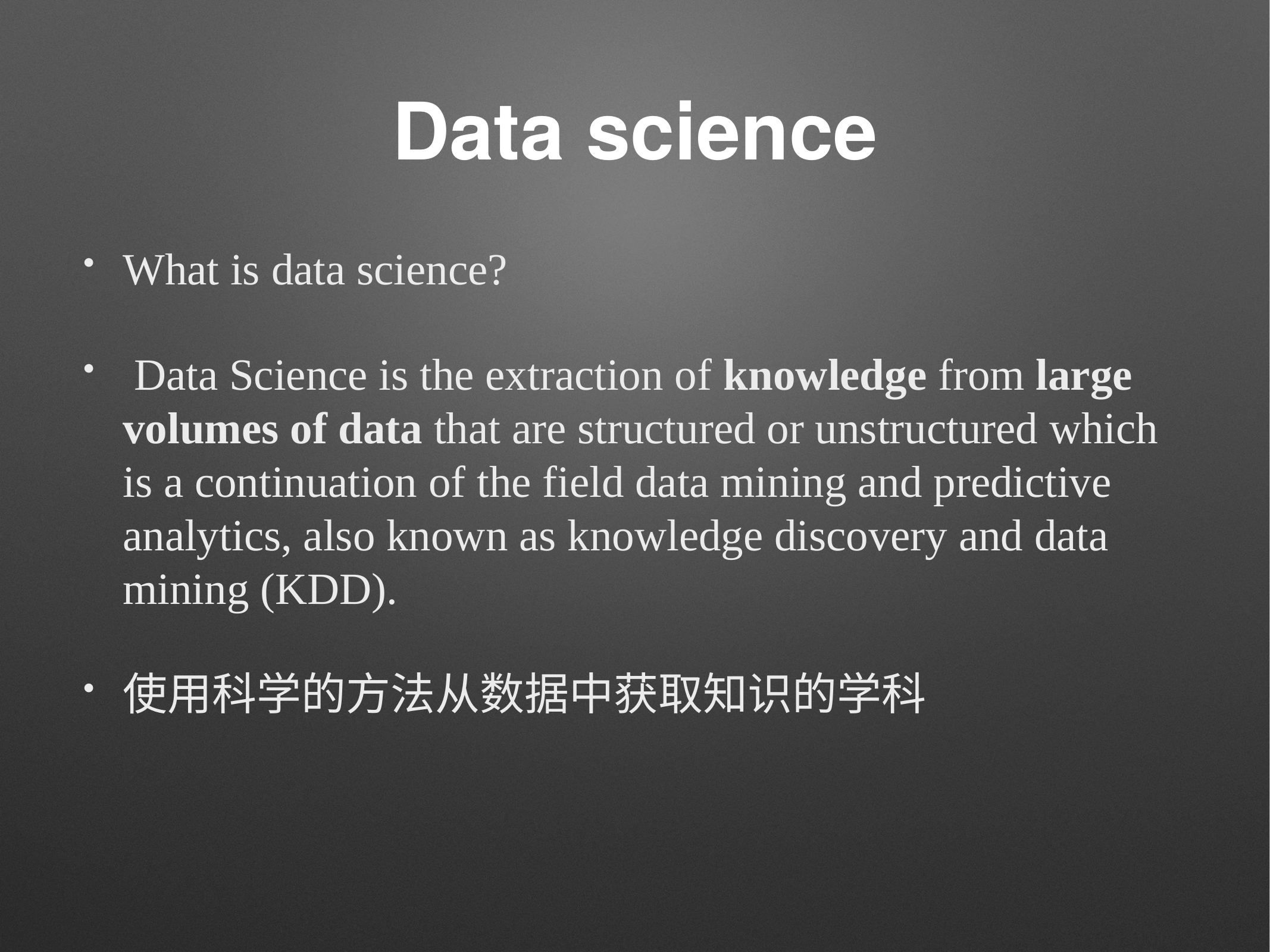

# Data science
What is data science?
 Data Science is the extraction of knowledge from large volumes of data that are structured or unstructured which is a continuation of the field data mining and predictive analytics, also known as knowledge discovery and data mining (KDD).
使用科学的方法从数据中获取知识的学科